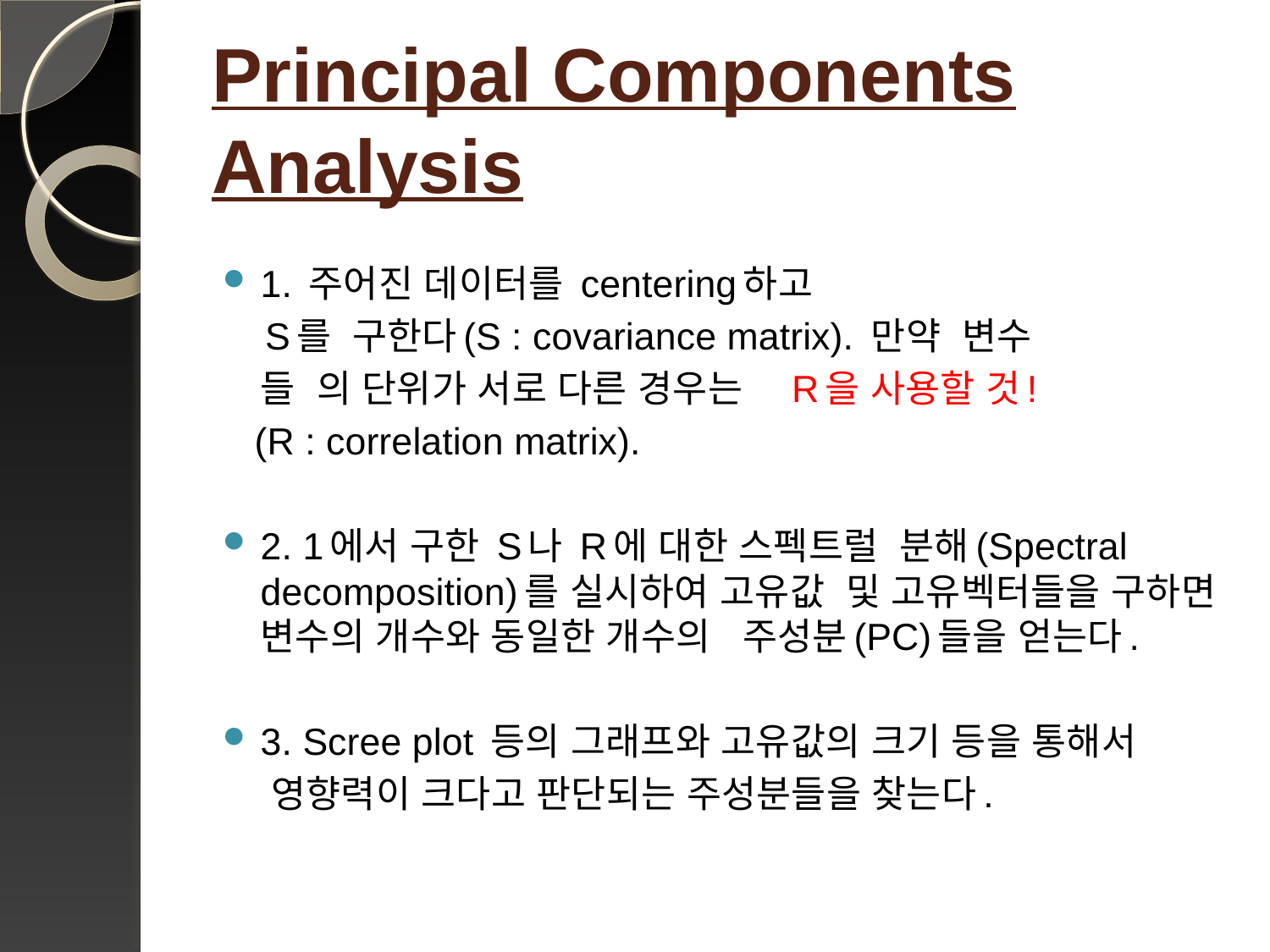

# Principal Components Analysis

1. 주어진 데이터를 centering하고
    S를  구한다(S : covariance matrix). 만약  변수
   들  의 단위가 서로 다른 경우는    R을 사용할 것!
   (R : correlation matrix).

2. 1에서 구한 S나 R에 대한 스펙트럴  분해(Spectral decomposition)를 실시하여 고유값  및 고유벡터들을 구하면  변수의 개수와 동일한 개수의   주성분(PC)들을 얻는다.

3. Scree plot 등의 그래프와 고유값의 크기 등을 통해서
    영향력이 크다고 판단되는 주성분들을 찾는다.